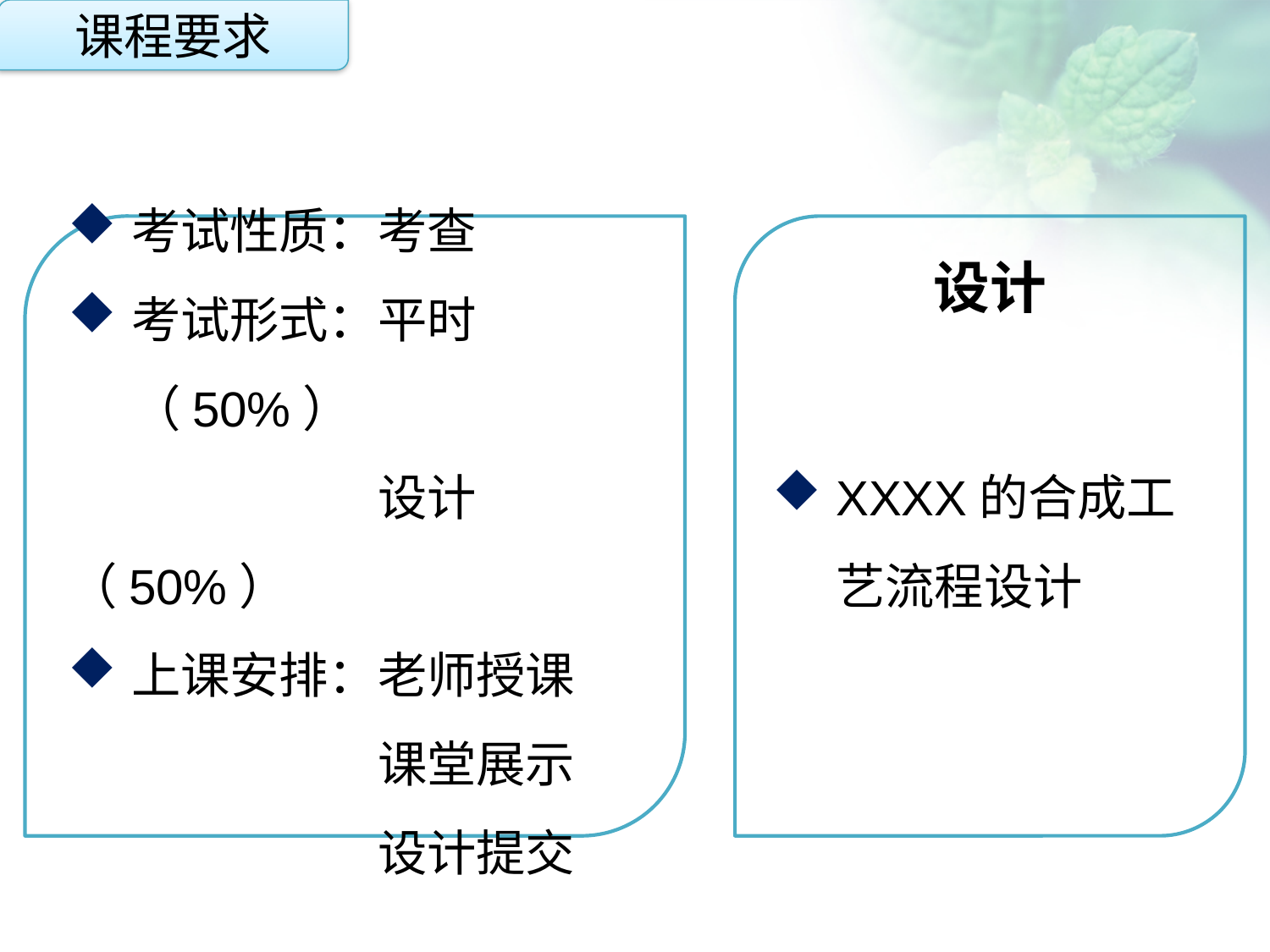

课程要求
考试性质：考查
考试形式：平时（50%）
		    设计（50%）
上课安排：老师授课
		    课堂展示
		    设计提交
XXXX的合成工艺流程设计
设计
点击添加文本
点击添加文本
点击添加文本
点击添加文本